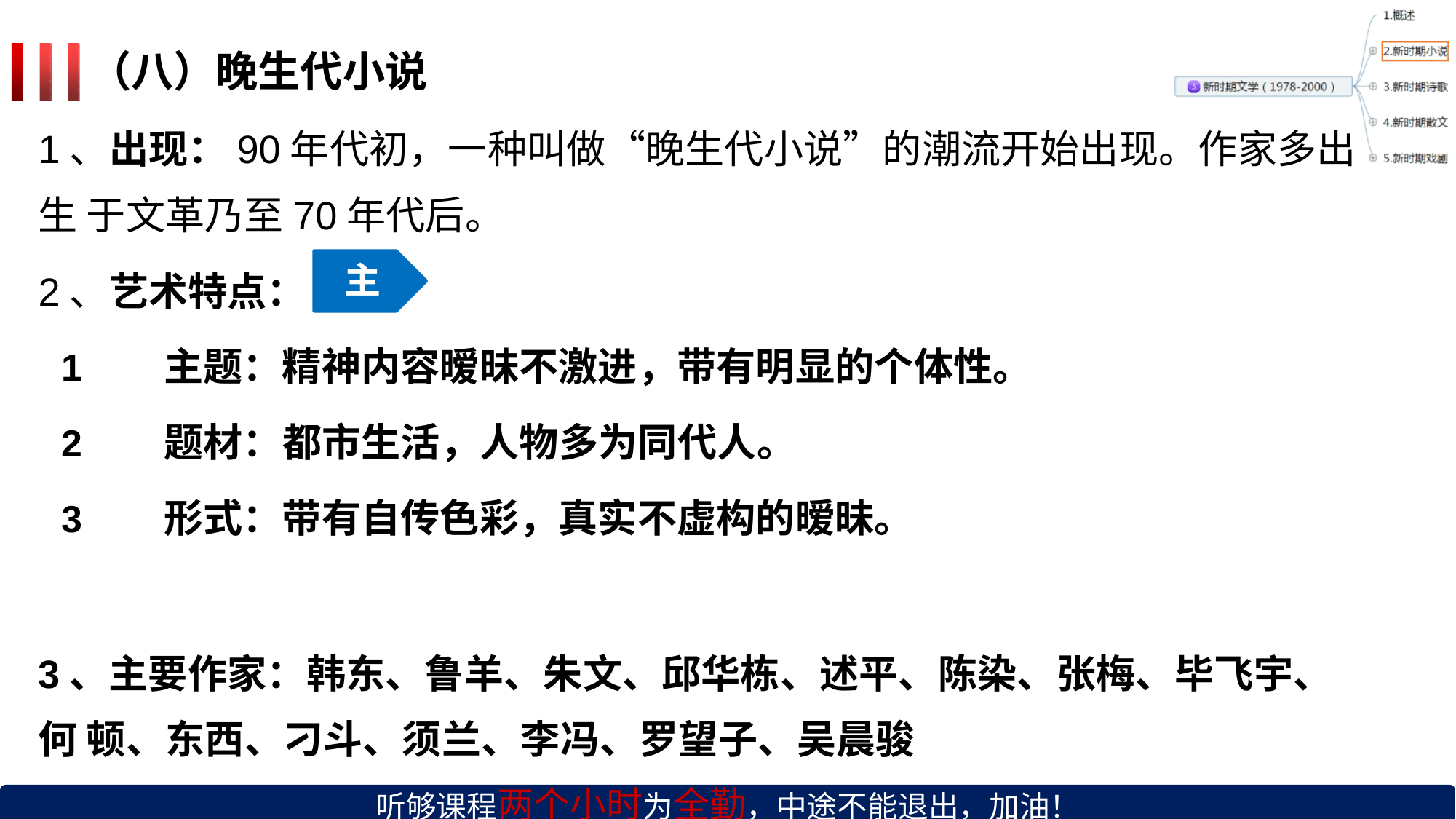

# （八）晚生代小说

1、出现：90年代初，一种叫做“晚生代小说”的潮流开始出现。作家多出生 于文革乃至70年代后。

主
2、艺术特点：
主题：精神内容暧昧不激进，带有明显的个体性。
题材：都市生活，人物多为同代人。
形式：带有自传色彩，真实不虚构的暧昧。

3、主要作家：韩东、鲁羊、朱文、邱华栋、述平、陈染、张梅、毕飞宇、何 顿、东西、刁斗、须兰、李冯、罗望子、吴晨骏

听够课程两个小时为全勤，中途不能退出，加油！